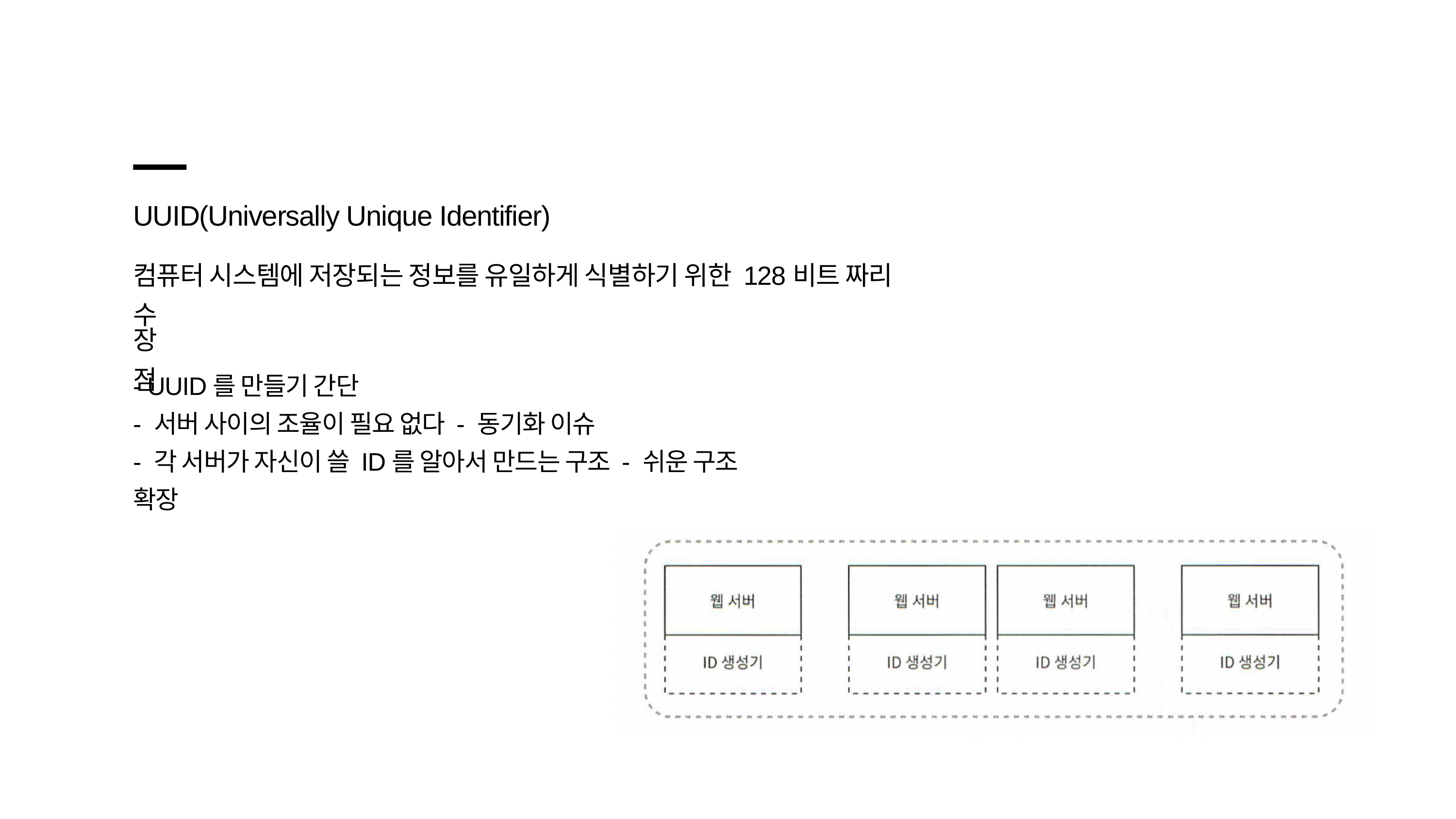

UUID(Universally Unique Identifier)
컴퓨터 시스템에 저장되는 정보를 유일하게 식별하기 위한 128비트 짜리 수
장점
- UUID를 만들기 간단
- 서버 사이의 조율이 필요 없다 - 동기화 이슈
- 각 서버가 자신이 쓸 ID를 알아서 만드는 구조 - 쉬운 구조 확장